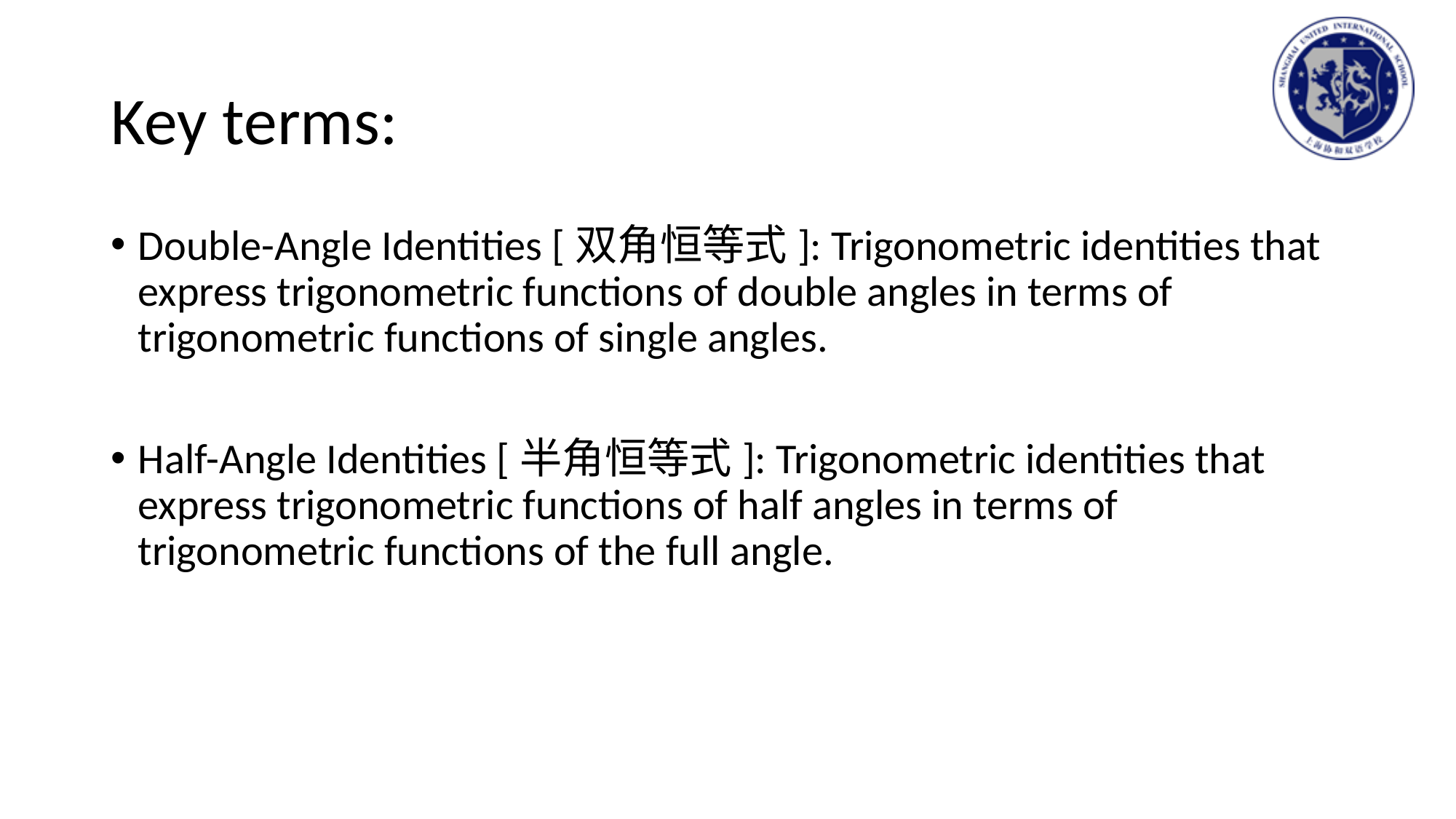

# Key terms:
Double-Angle Identities [双角恒等式]: Trigonometric identities that express trigonometric functions of double angles in terms of trigonometric functions of single angles.

Half-Angle Identities [半角恒等式]: Trigonometric identities that express trigonometric functions of half angles in terms of trigonometric functions of the full angle.